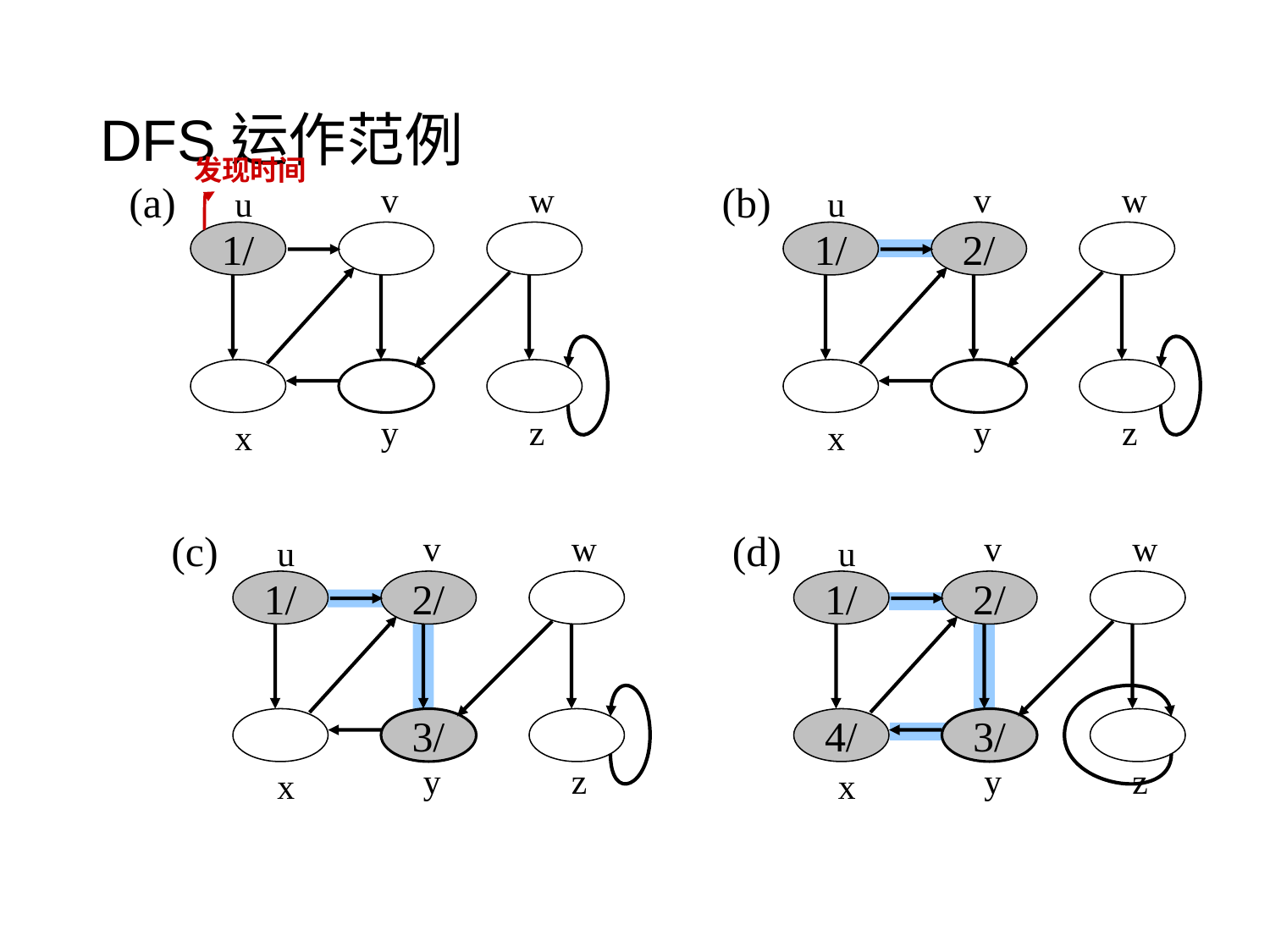

# DFS运作范例
发现时间
(a)
(b)
v
w
v
w
u
u
1/

1/
2/

y
z
y
z
x
x
(c)
(d)
v
w
v
w
u
u
1/
2/

1/
2/

3/

4/
3/

y
z
y
z
x
x